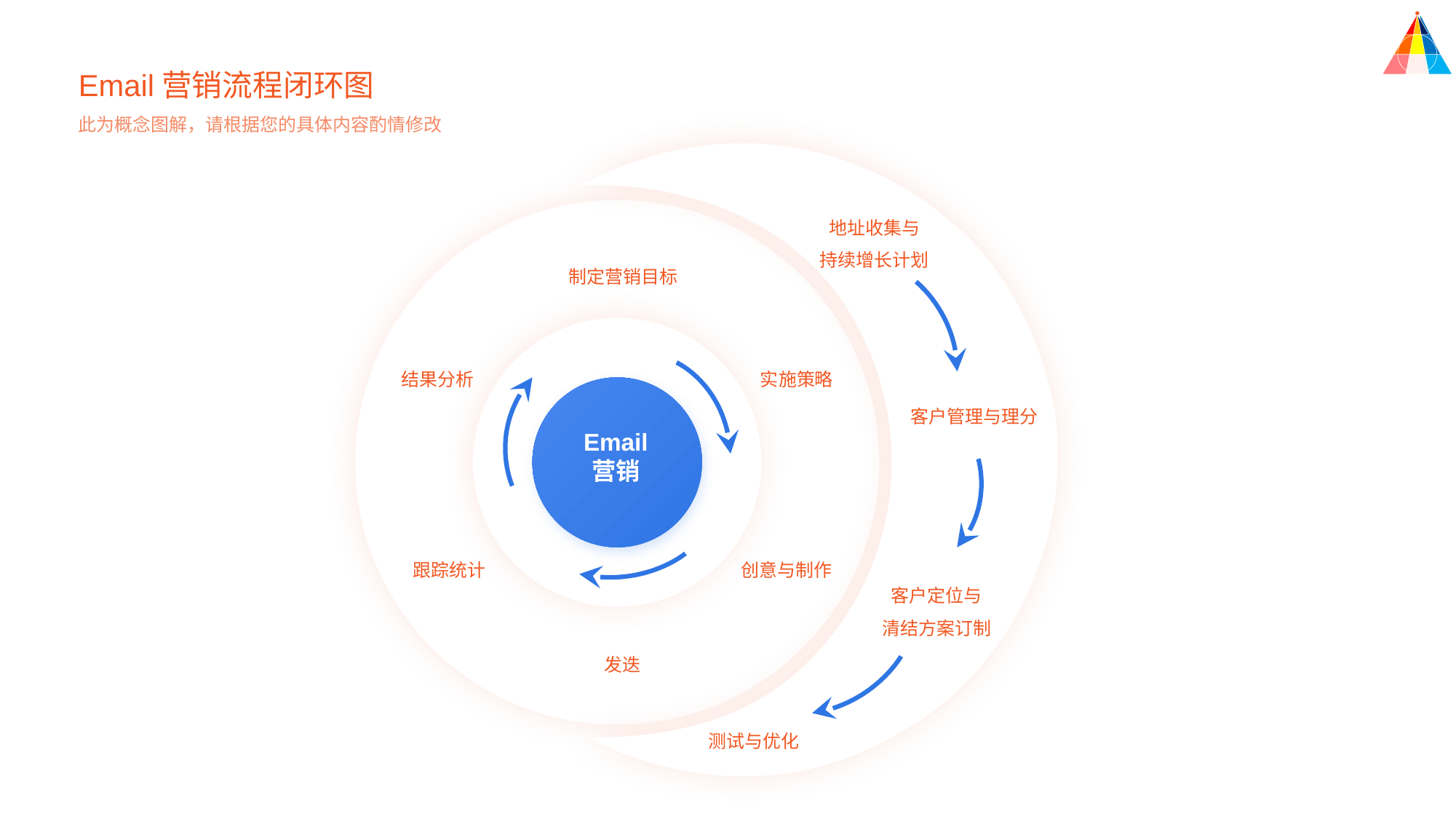

Email营销流程闭环图
此为概念图解，请根据您的具体内容酌情修改

地址收集与
持续增长计划
制定营销目标

结果分析

实施策略

客户管理与理分
Email
营销

跟踪统计

创意与制作
客户定位与
清结方案订制
发迭

测试与优化